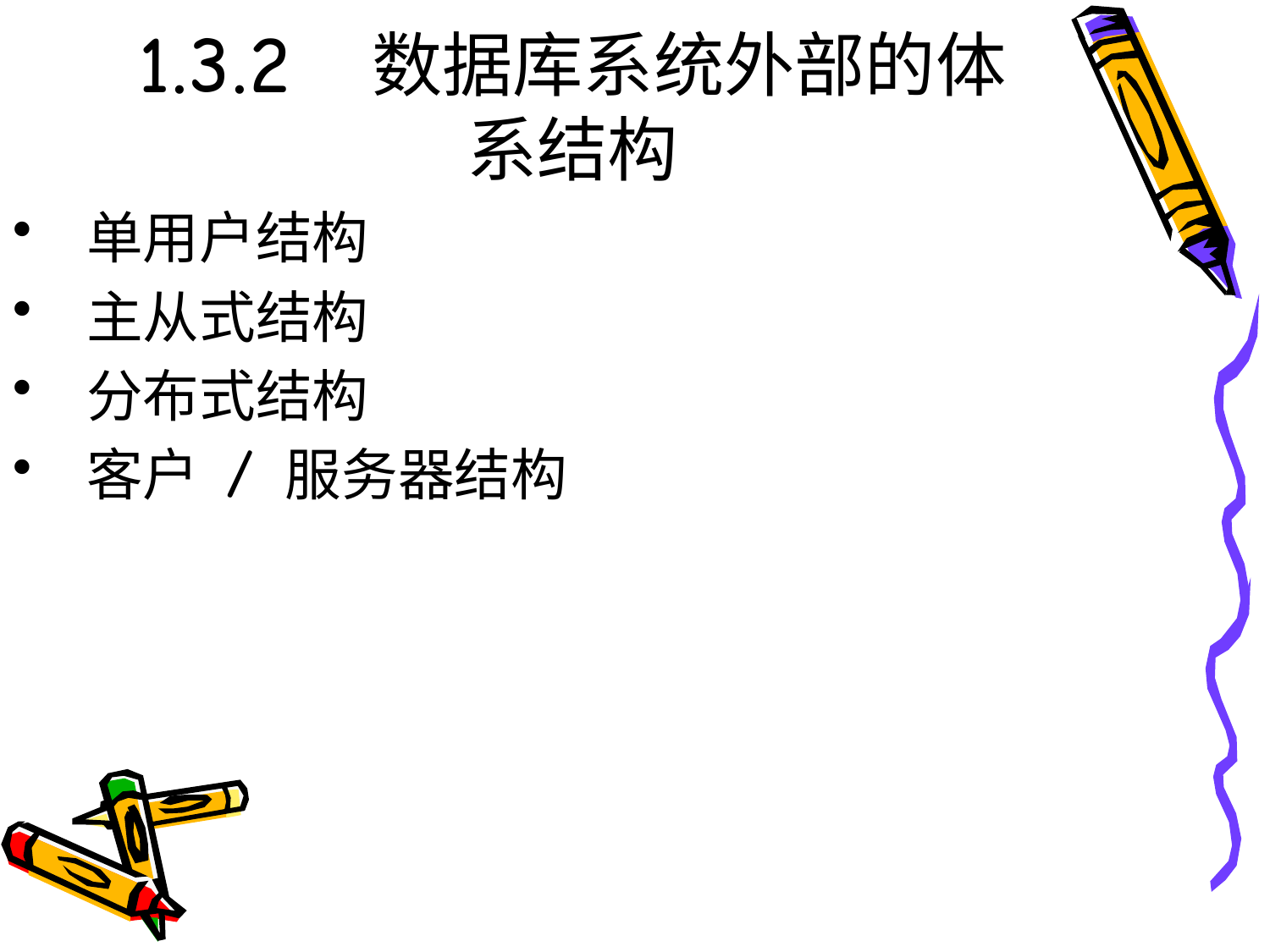

# 1.3.2   数据库系统外部的体系结构
 单用户结构
 主从式结构
 分布式结构
 客户 / 服务器结构